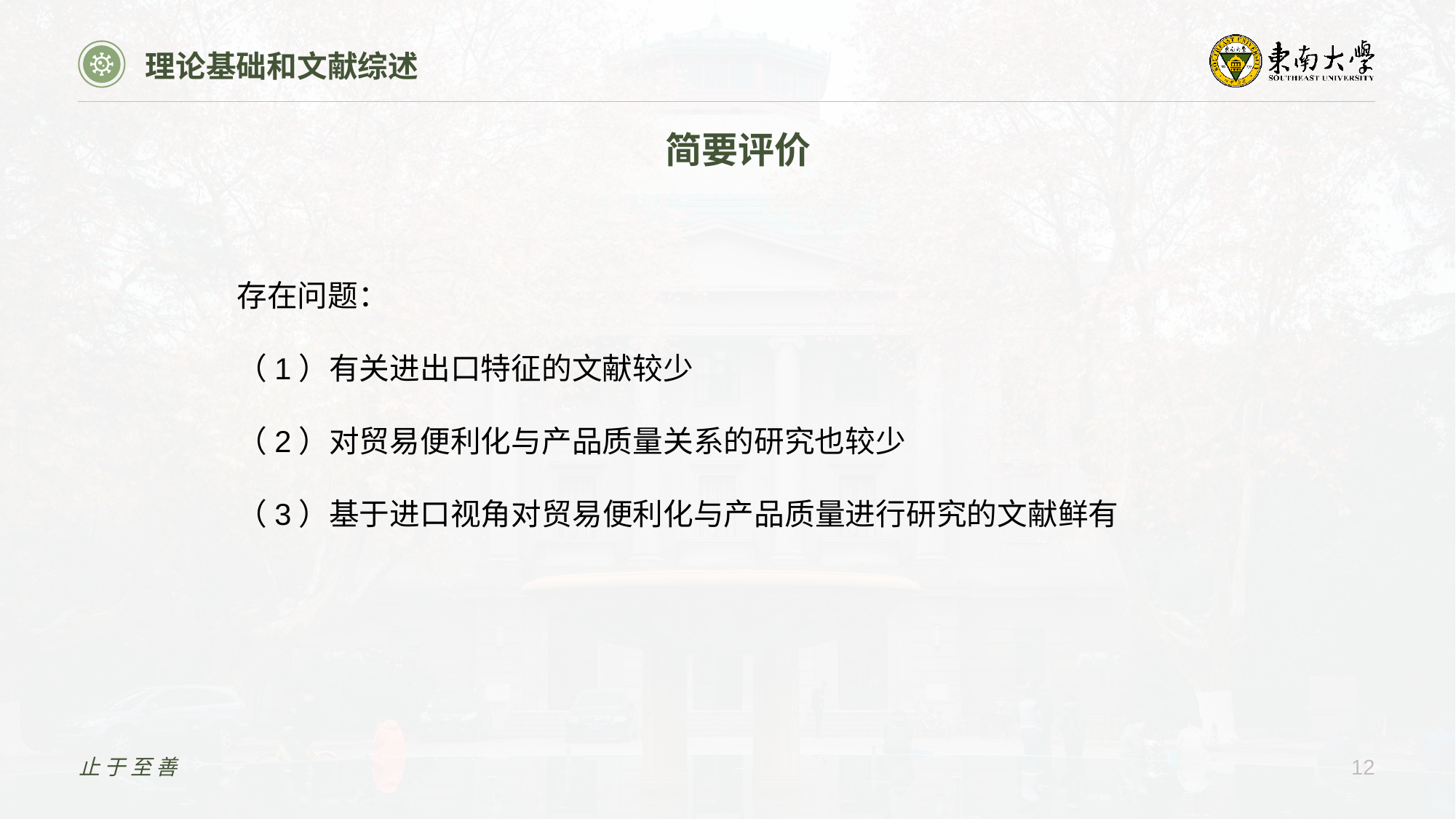

理论基础和文献综述
简要评价

存在问题：

（1）有关进出口特征的文献较少

（2）对贸易便利化与产品质量关系的研究也较少

（3）基于进口视角对贸易便利化与产品质量进行研究的文献鲜有
止于至善
12